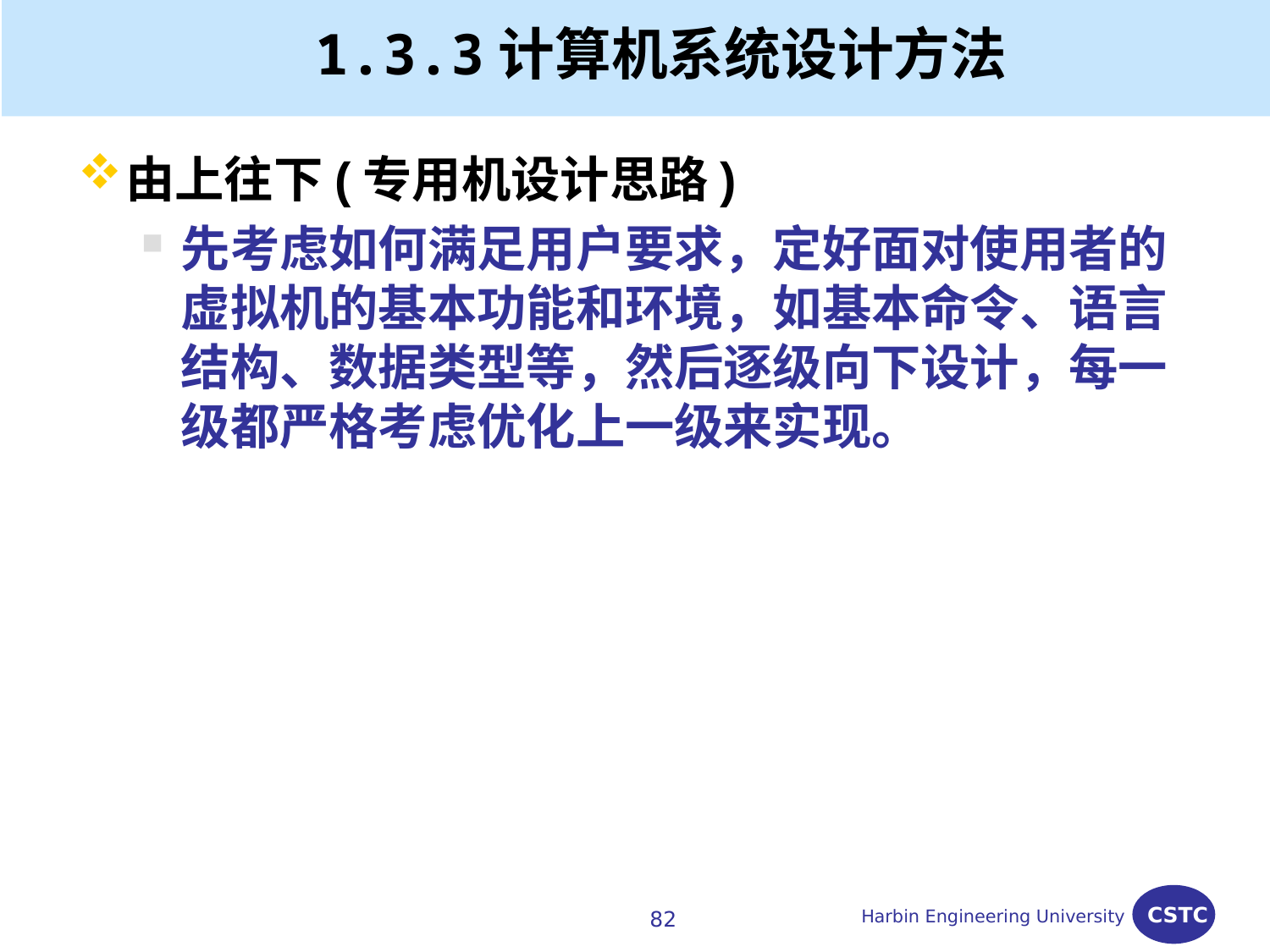

# 1.3.3计算机系统设计方法
由上往下(专用机设计思路)
先考虑如何满足用户要求，定好面对使用者的虚拟机的基本功能和环境，如基本命令、语言结构、数据类型等，然后逐级向下设计，每一级都严格考虑优化上一级来实现。

82
Harbin Engineering University